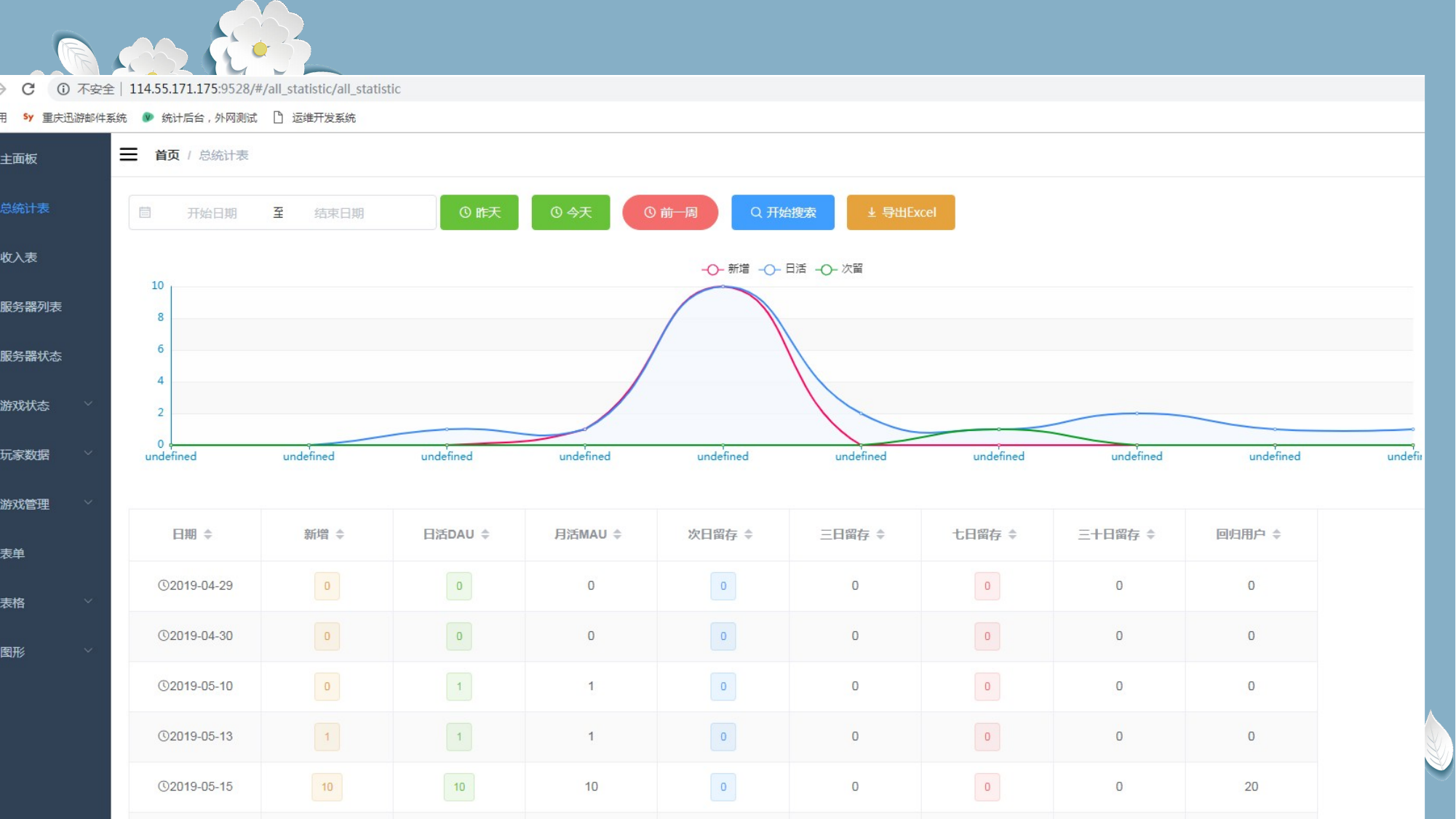

1	年终工作概述：此处添加说明文字
2	工作完成情况：此处添加说明文字
目录	3	成功项目展示：此处添加说明文字
4	工作不足之处：此处添加说明文字
5	明年工作计划：此处添加说明文字